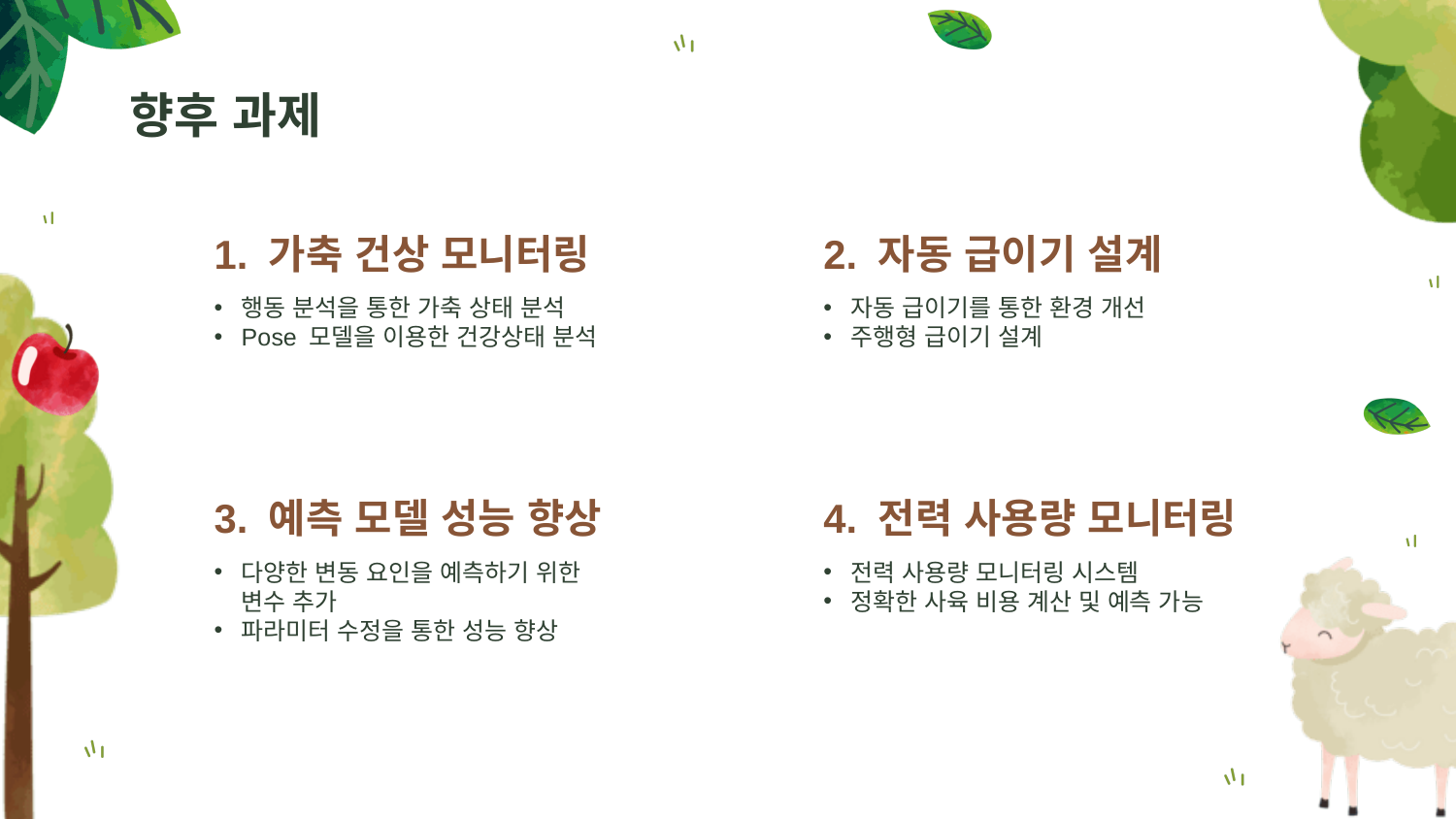

향후 과제
1. 가축 건상 모니터링
2. 자동 급이기 설계
행동 분석을 통한 가축 상태 분석
Pose 모델을 이용한 건강상태 분석
자동 급이기를 통한 환경 개선
주행형 급이기 설계
3. 예측 모델 성능 향상
4. 전력 사용량 모니터링
다양한 변동 요인을 예측하기 위한 변수 추가
파라미터 수정을 통한 성능 향상

전력 사용량 모니터링 시스템
정확한 사육 비용 계산 및 예측 가능